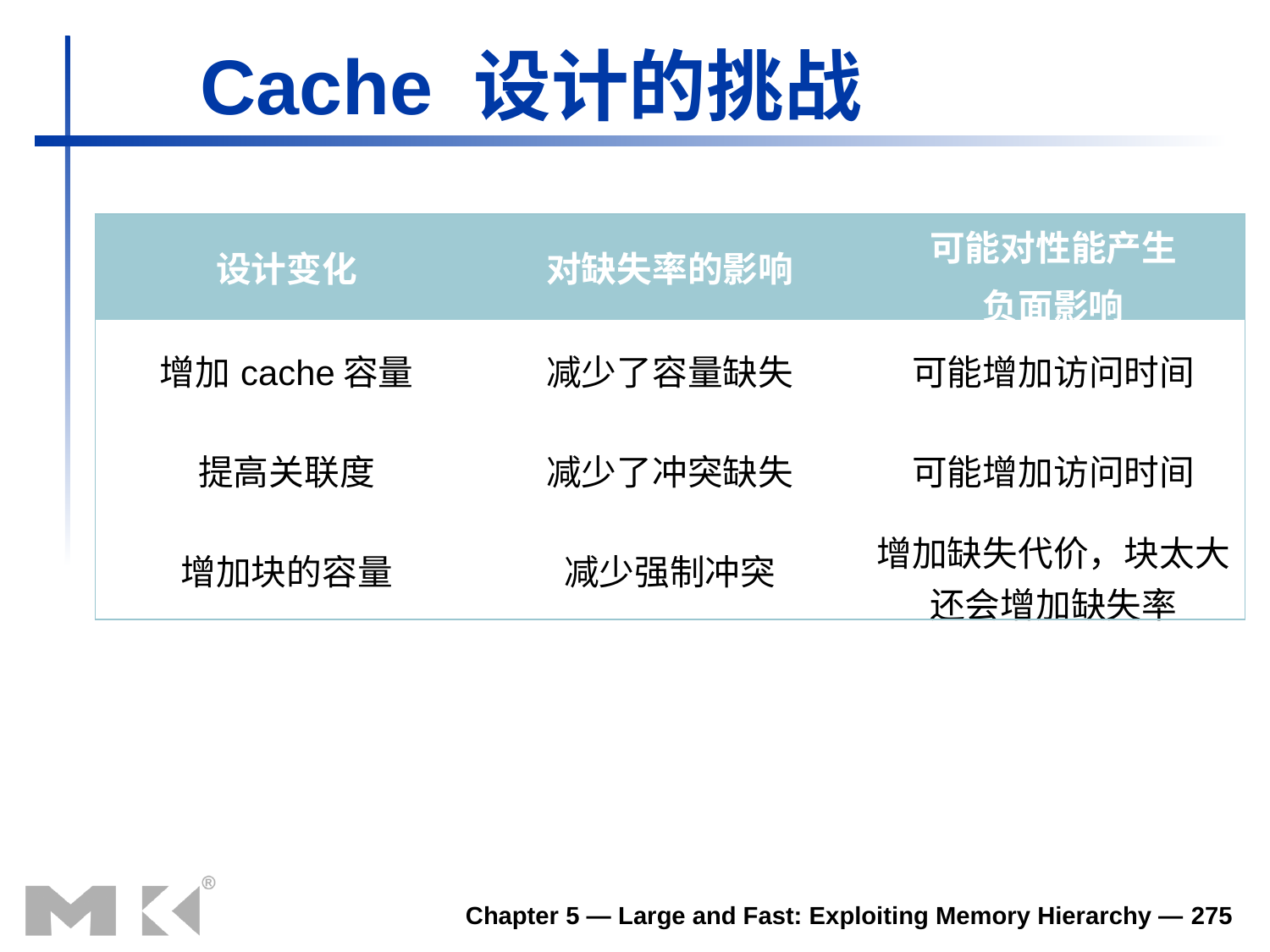

Cache 设计的挑战
| 设计变化 | 对缺失率的影响 | 可能对性能产生 负面影响 |
| --- | --- | --- |
| 增加cache容量 | 减少了容量缺失 | 可能增加访问时间 |
| 提高关联度 | 减少了冲突缺失 | 可能增加访问时间 |
| 增加块的容量 | 减少强制冲突 | 增加缺失代价，块太大还会增加缺失率 |
Chapter 5 — Large and Fast: Exploiting Memory Hierarchy — 275